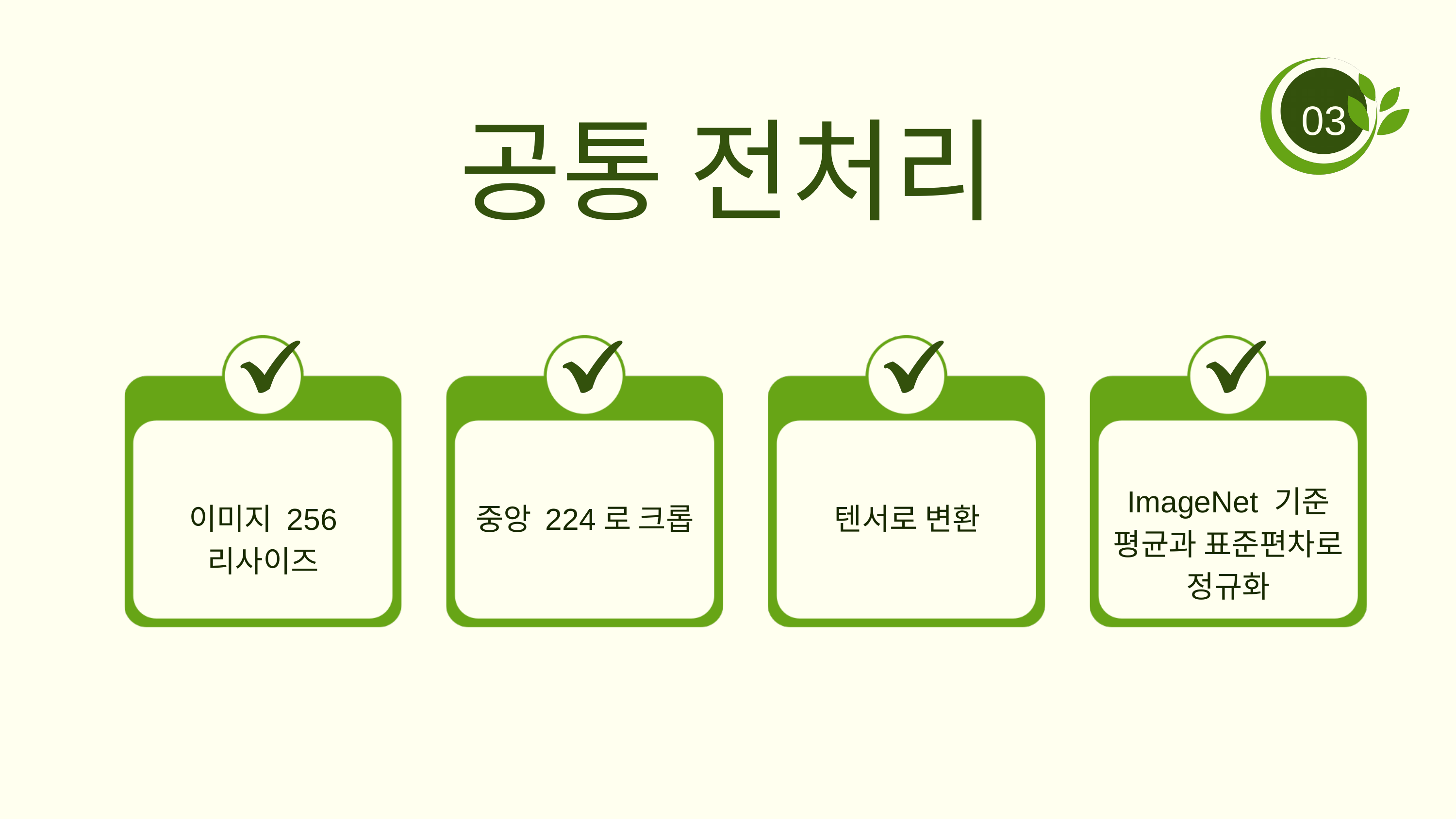

공통 전처리
03

ImageNet 기준
평균과 표준편차로
정규화
이미지 256
리사이즈
중앙 224로 크롭
텐서로 변환